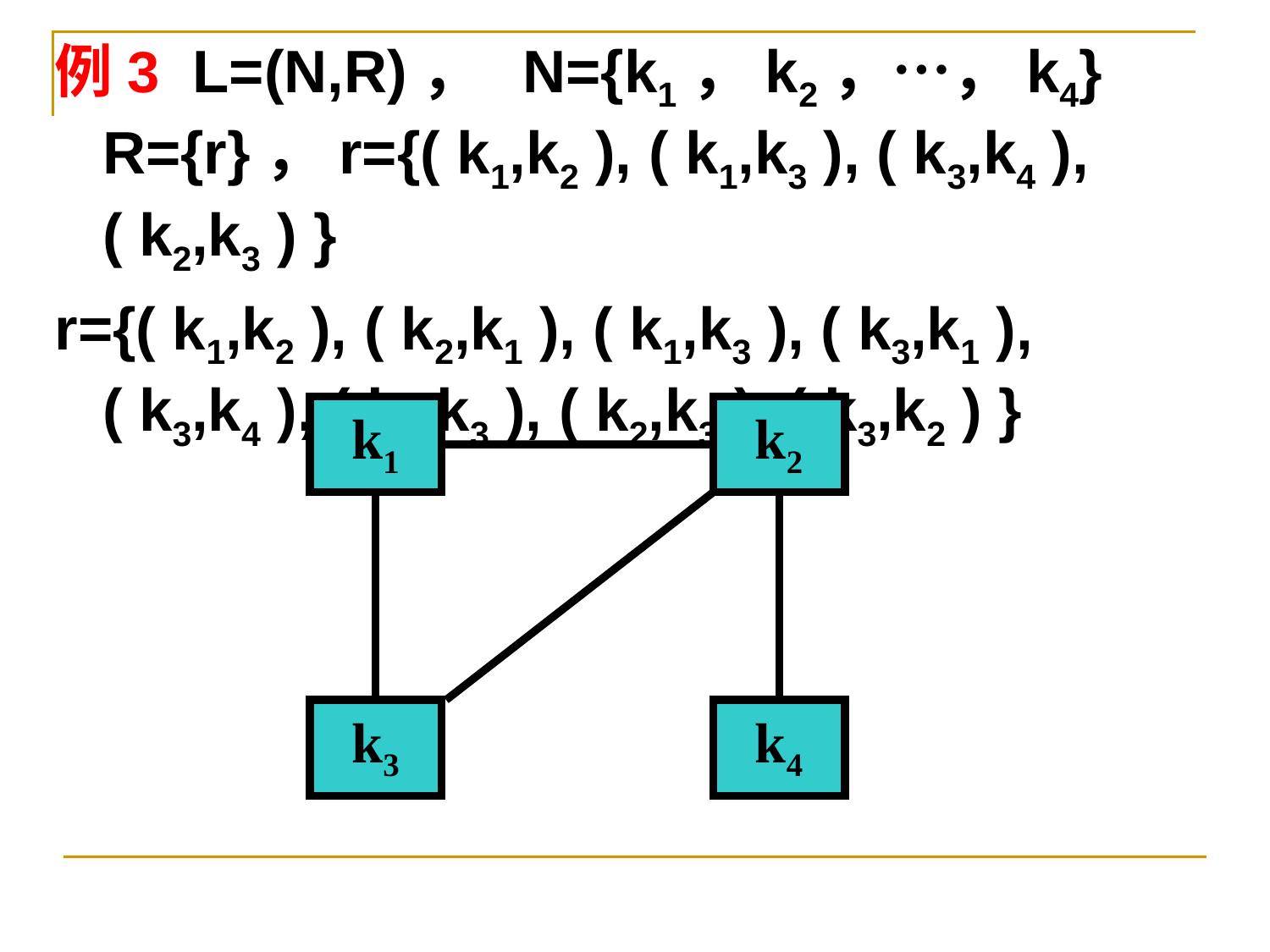

例3  L=(N,R)，  N={k1，k2，…，k4}  R={r}，r={( k1,k2 ), ( k1,k3 ), ( k3,k4 ), ( k2,k3 ) }
r={( k1,k2 ), ( k2,k1 ), ( k1,k3 ), ( k3,k1 ), ( k3,k4 ), ( k4,k3 ), ( k2,k3 ), ( k3,k2 ) }

k1

k2

k3

k4